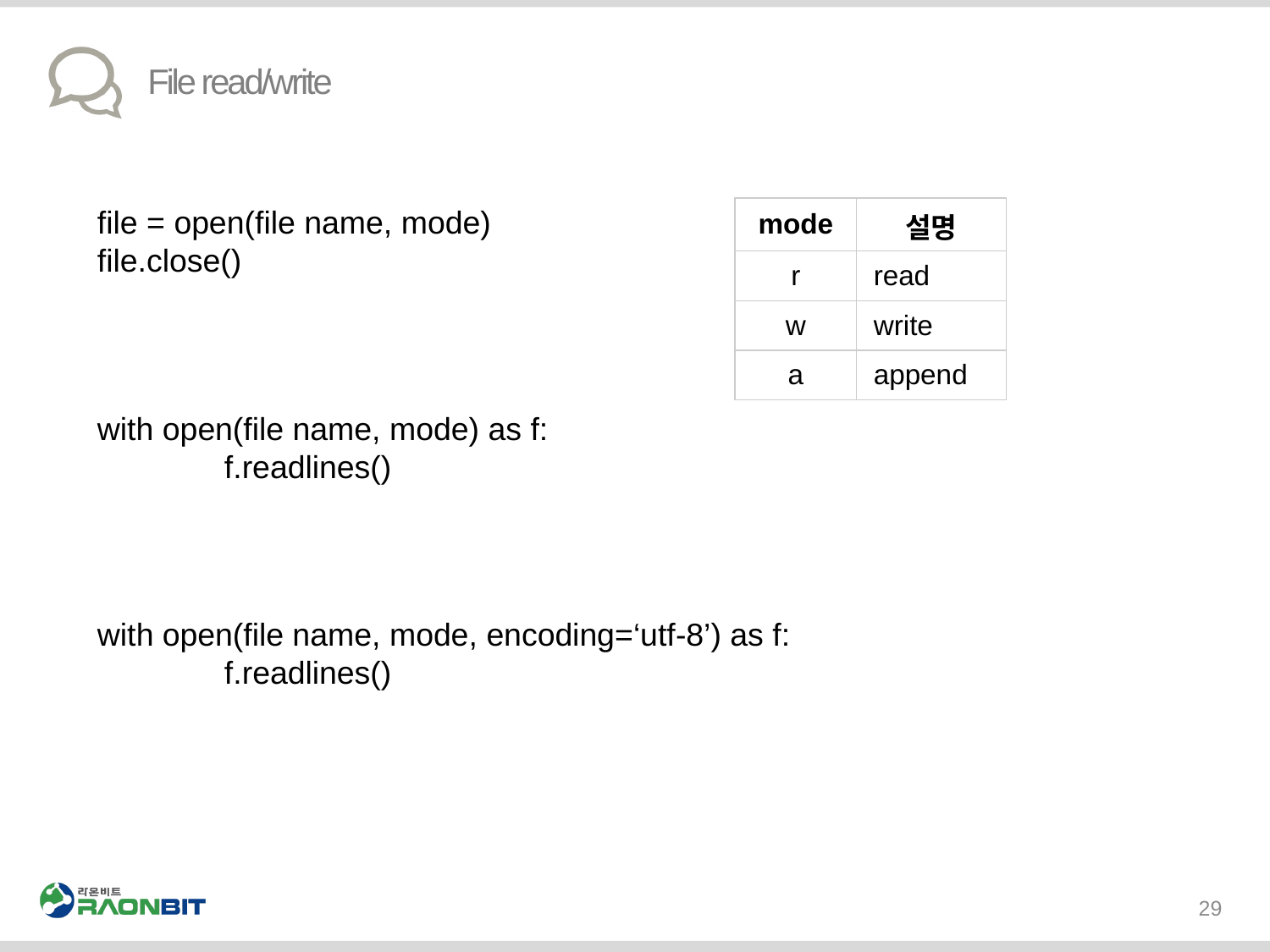

# File read/write
file = open(file name, mode)
file.close()
| mode | 설명 |
| --- | --- |
| r | read |
| w | write |
| a | append |
with open(file name, mode) as f:
	f.readlines()
with open(file name, mode, encoding=‘utf-8’) as f:
	f.readlines()
29